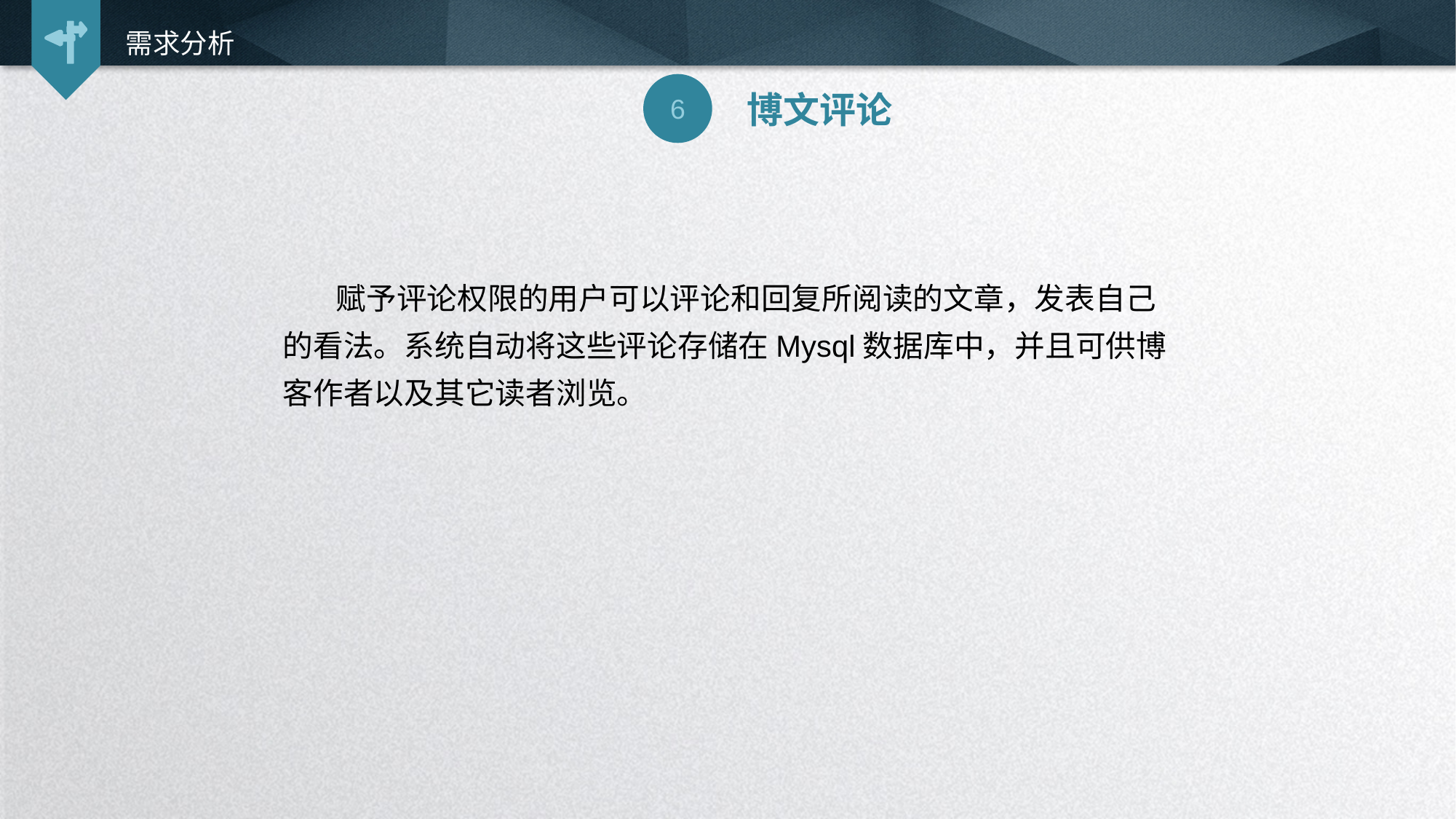

需求分析
6
博文评论
        赋予评论权限的用户可以评论和回复所阅读的文章，发表自己的看法。系统自动将这些评论存储在Mysql数据库中，并且可供博客作者以及其它读者浏览。
延时符